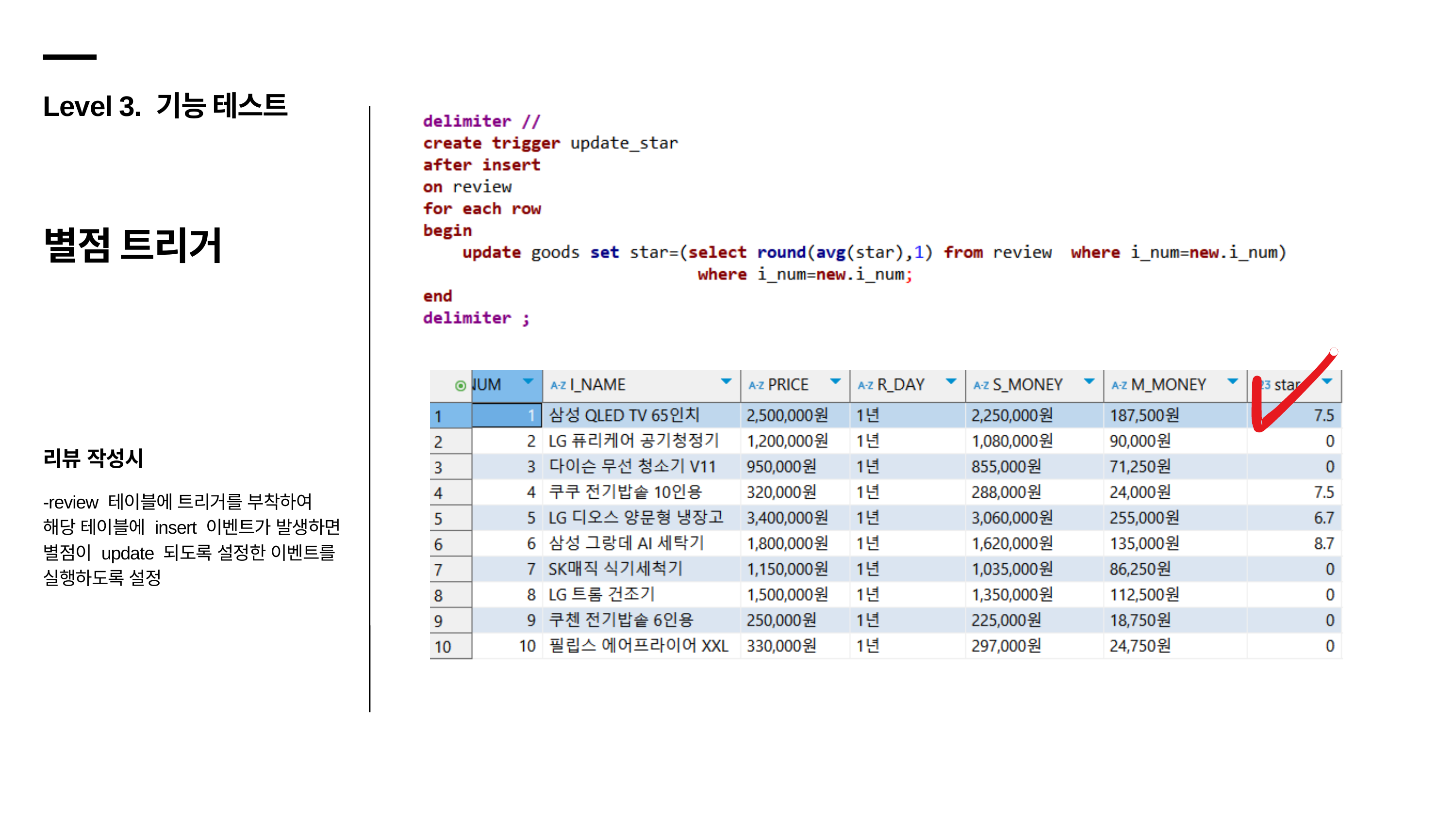

Level 3. 기능 테스트

별점 트리거

리뷰 작성시
-review 테이블에 트리거를 부착하여
해당 테이블에 insert 이벤트가 발생하면
별점이 update 되도록 설정한 이벤트를
실행하도록 설정